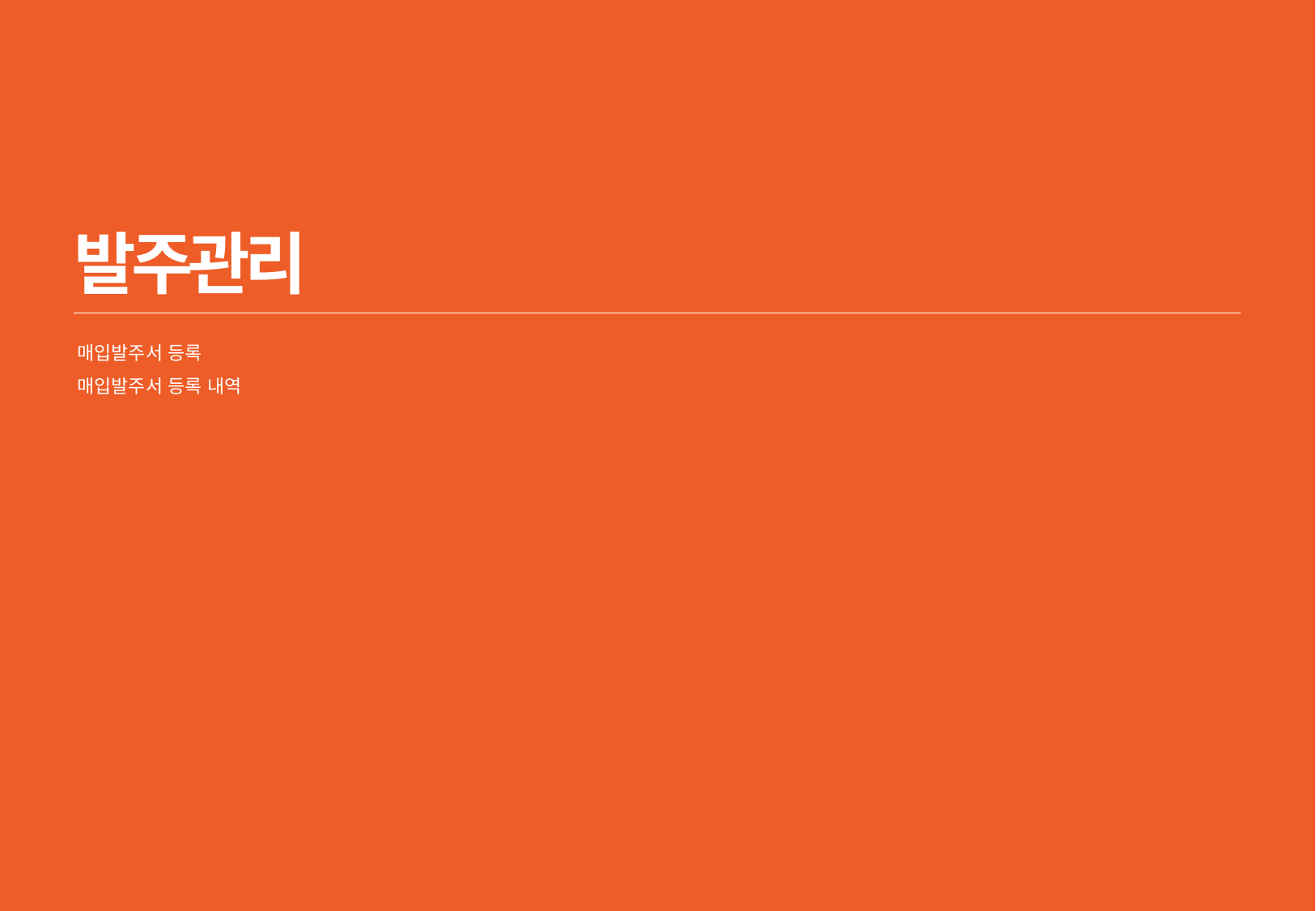

5/5
# 발주관리
매입발주서 등록
매입발주서 등록 내역